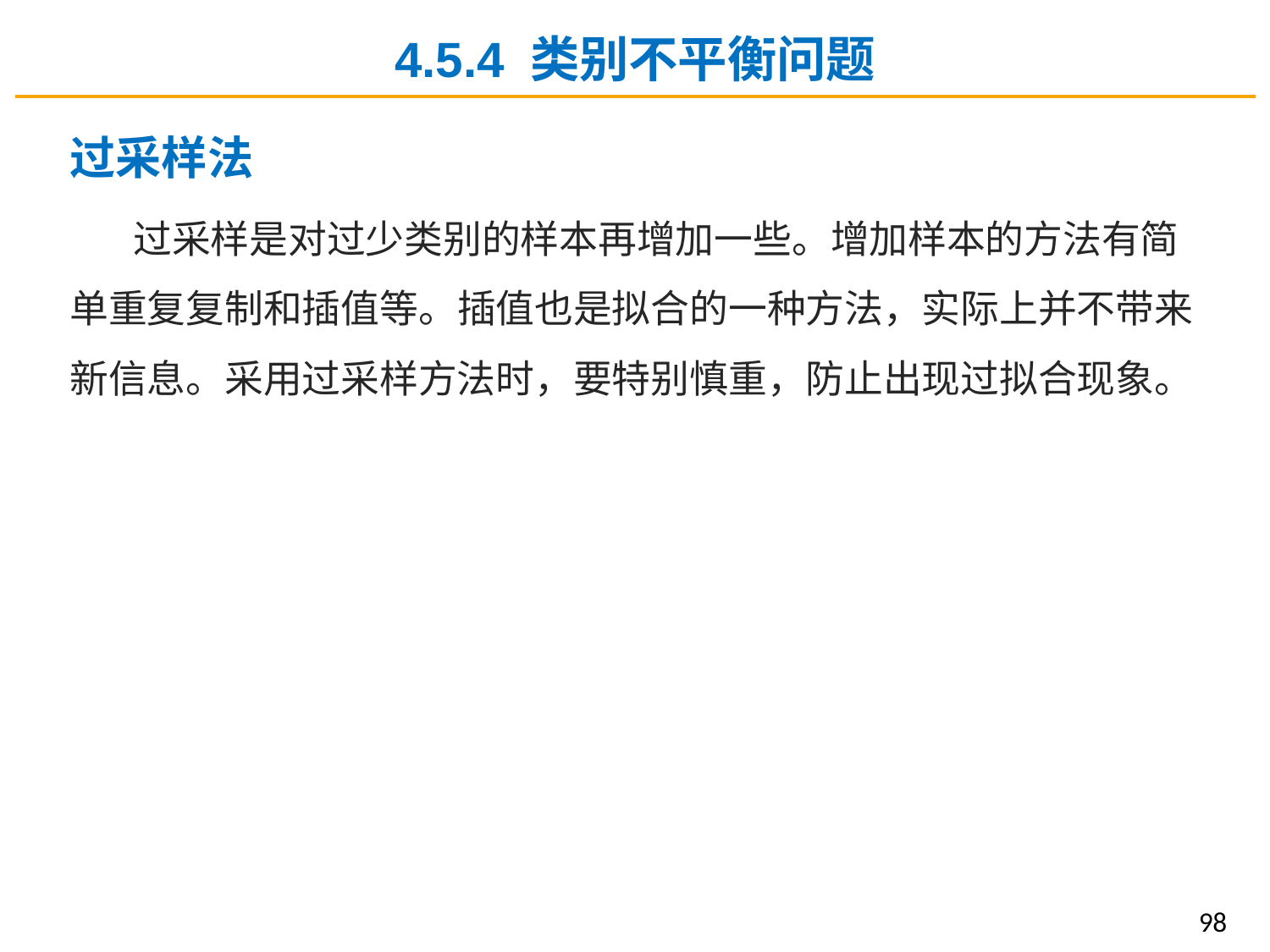

4.5.4 类别不平衡问题
过采样法
过采样是对过少类别的样本再增加一些。增加样本的方法有简单重复复制和插值等。插值也是拟合的一种方法，实际上并不带来新信息。采用过采样方法时，要特别慎重，防止出现过拟合现象。
98